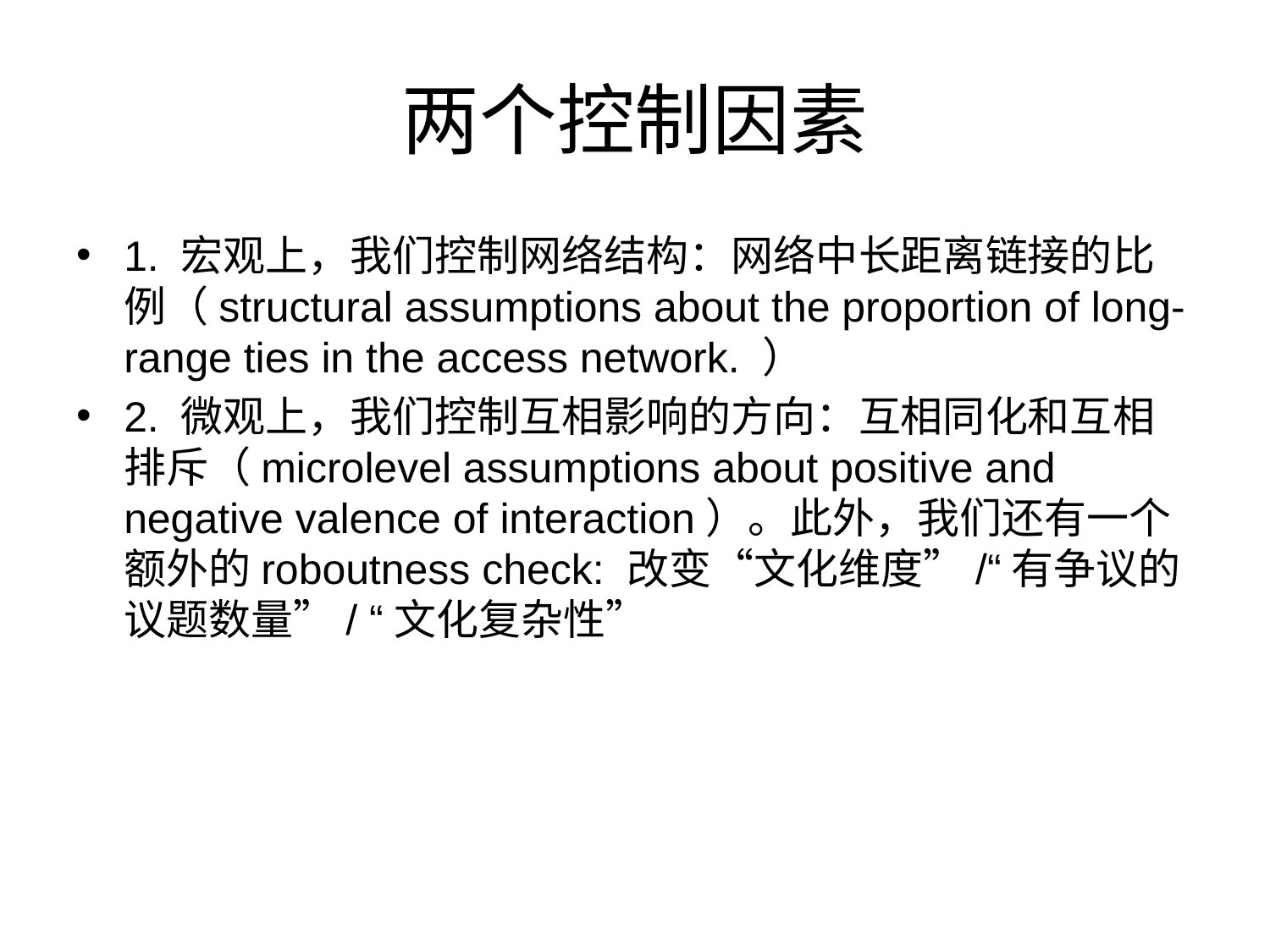

# 两个控制因素
1. 宏观上，我们控制网络结构：网络中长距离链接的比例（structural assumptions about the proportion of long-range ties in the access network. ）
2. 微观上，我们控制互相影响的方向：互相同化和互相排斥（microlevel assumptions about positive and negative valence of interaction）。此外，我们还有一个额外的roboutness check: 改变“文化维度”/“有争议的议题数量”/ “文化复杂性”